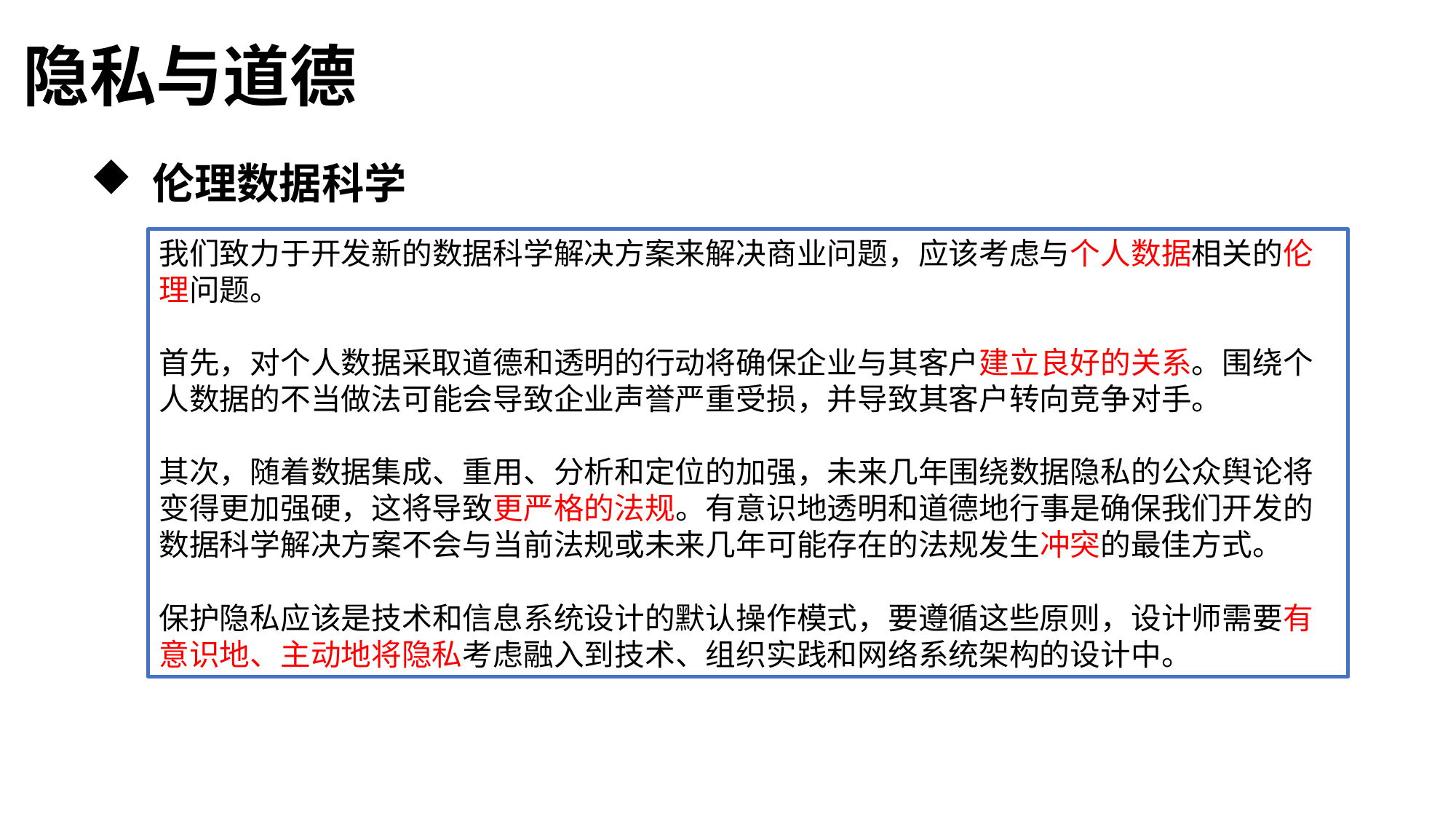

隐私与道德

 伦理数据科学
我们致力于开发新的数据科学解决方案来解决商业问题，应该考虑与个人数据相关的伦理问题。

首先，对个人数据采取道德和透明的行动将确保企业与其客户建立良好的关系。围绕个人数据的不当做法可能会导致企业声誉严重受损，并导致其客户转向竞争对手。

其次，随着数据集成、重用、分析和定位的加强，未来几年围绕数据隐私的公众舆论将变得更加强硬，这将导致更严格的法规。有意识地透明和道德地行事是确保我们开发的数据科学解决方案不会与当前法规或未来几年可能存在的法规发生冲突的最佳方式。

保护隐私应该是技术和信息系统设计的默认操作模式，要遵循这些原则，设计师需要有意识地、主动地将隐私考虑融入到技术、组织实践和网络系统架构的设计中。